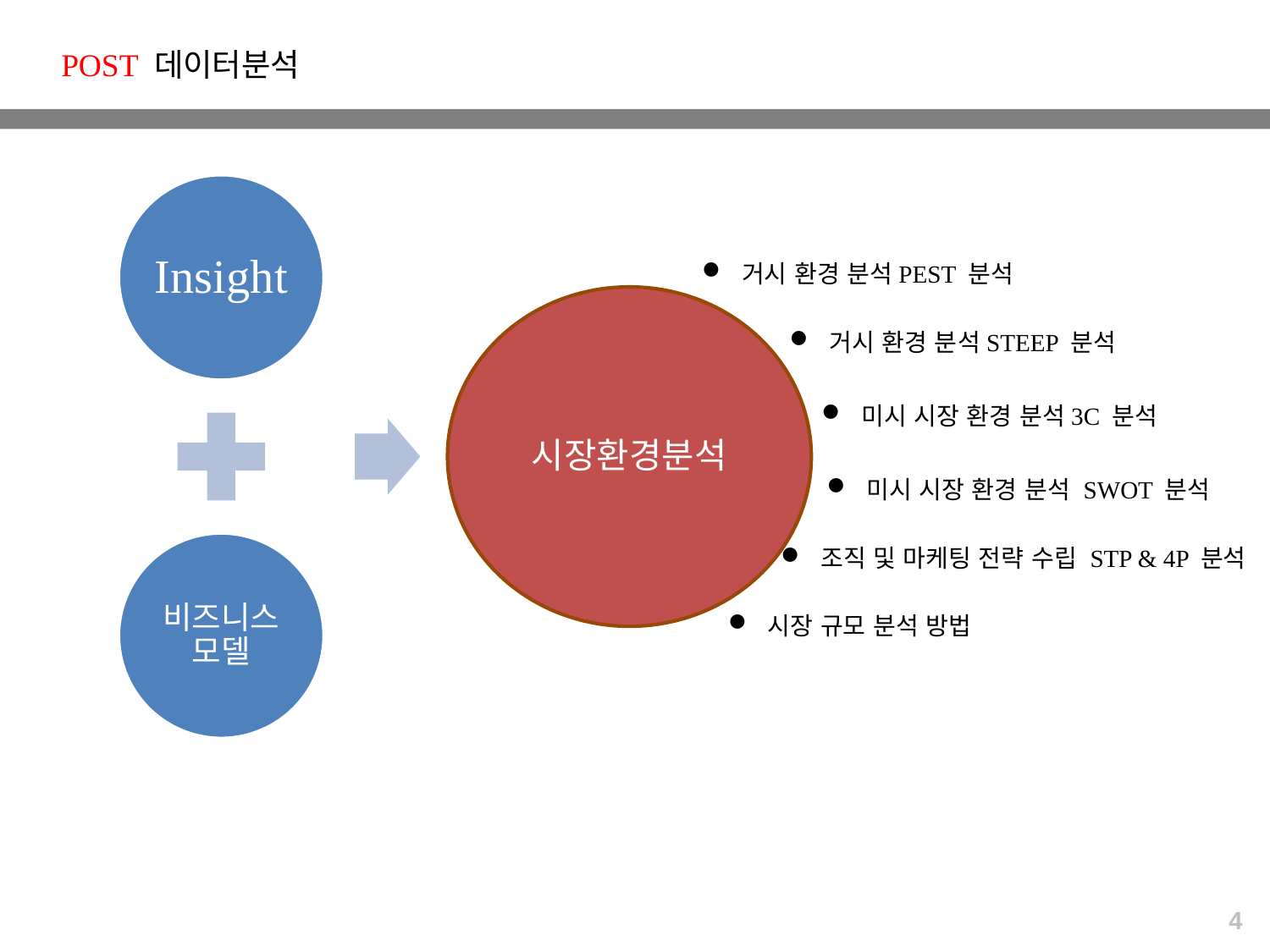

POST 데이터분석

Insight

비즈니스모델

시장환경분석
거시 환경 분석PEST 분석
거시 환경 분석STEEP 분석
미시 시장 환경 분석3C 분석
미시 시장 환경 분석 SWOT 분석
조직 및 마케팅 전략 수립 STP & 4P 분석
시장 규모 분석 방법
4